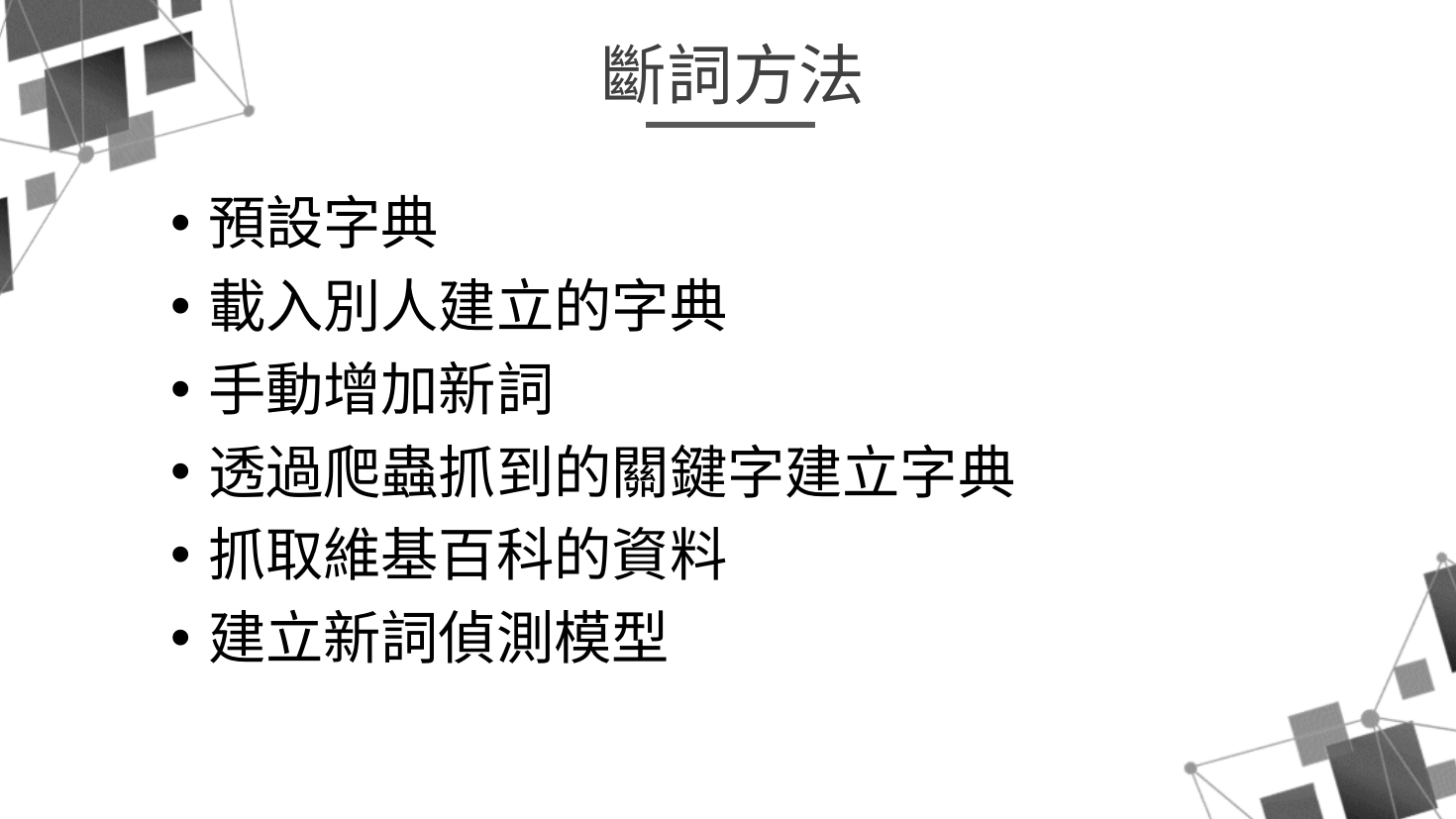

斷詞方法
預設字典
載入別人建立的字典
手動增加新詞
透過爬蟲抓到的關鍵字建立字典
抓取維基百科的資料
建立新詞偵測模型